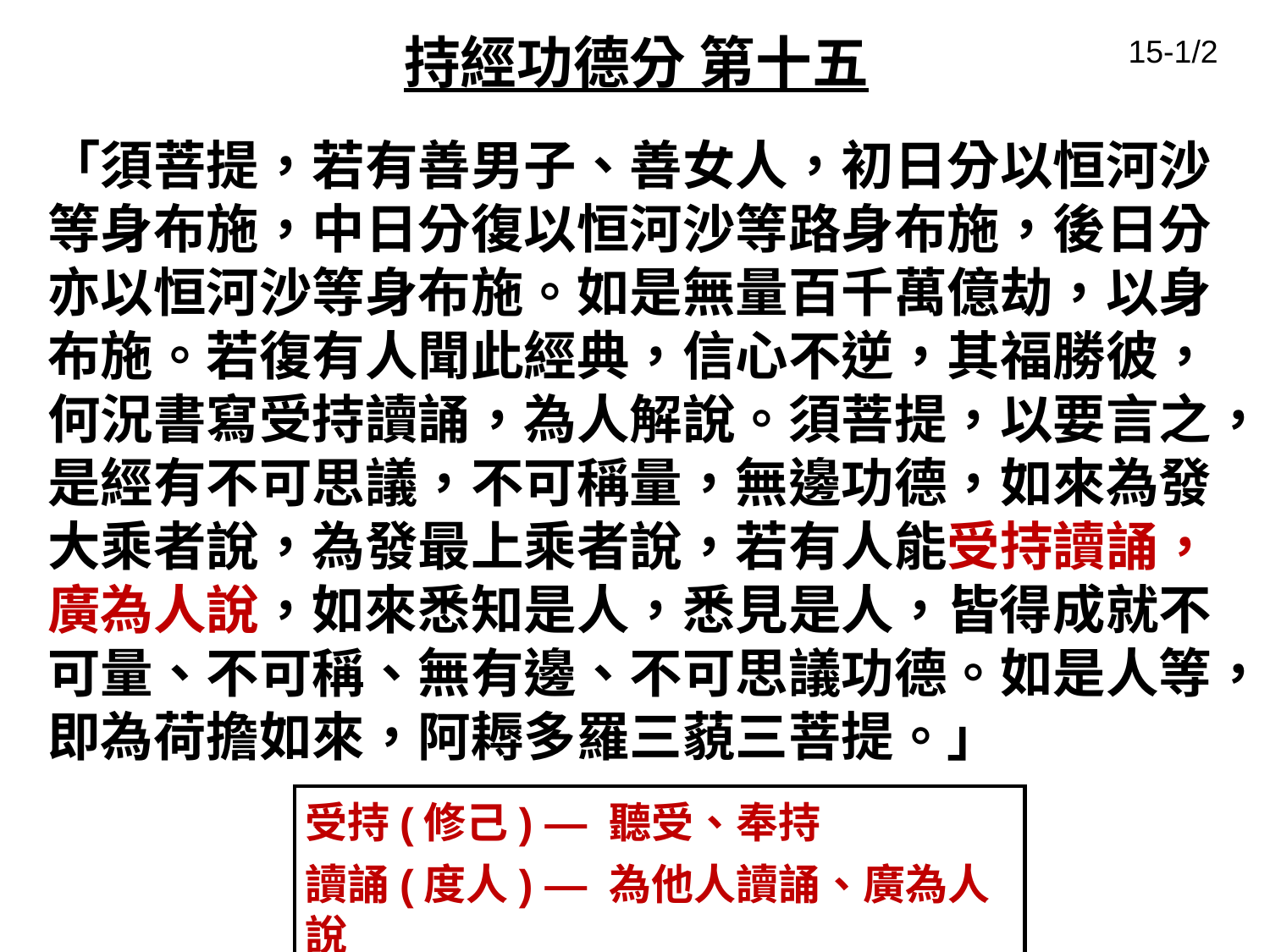

# 持經功德分 第十五
15-1/2
「須菩提，若有善男子、善女人，初日分以恒河沙等身布施，中日分復以恒河沙等路身布施，後日分亦以恒河沙等身布施。如是無量百千萬億劫，以身布施。若復有人聞此經典，信心不逆，其福勝彼，何況書寫受持讀誦，為人解說。須菩提，以要言之，是經有不可思議，不可稱量，無邊功德，如來為發大乘者說，為發最上乘者說，若有人能受持讀誦，廣為人說，如來悉知是人，悉見是人，皆得成就不可量、不可稱、無有邊、不可思議功德。如是人等，即為荷擔如來，阿耨多羅三藐三菩提。」
受持(修己) — 聽受、奉持
讀誦(度人) — 為他人讀誦、廣為人說